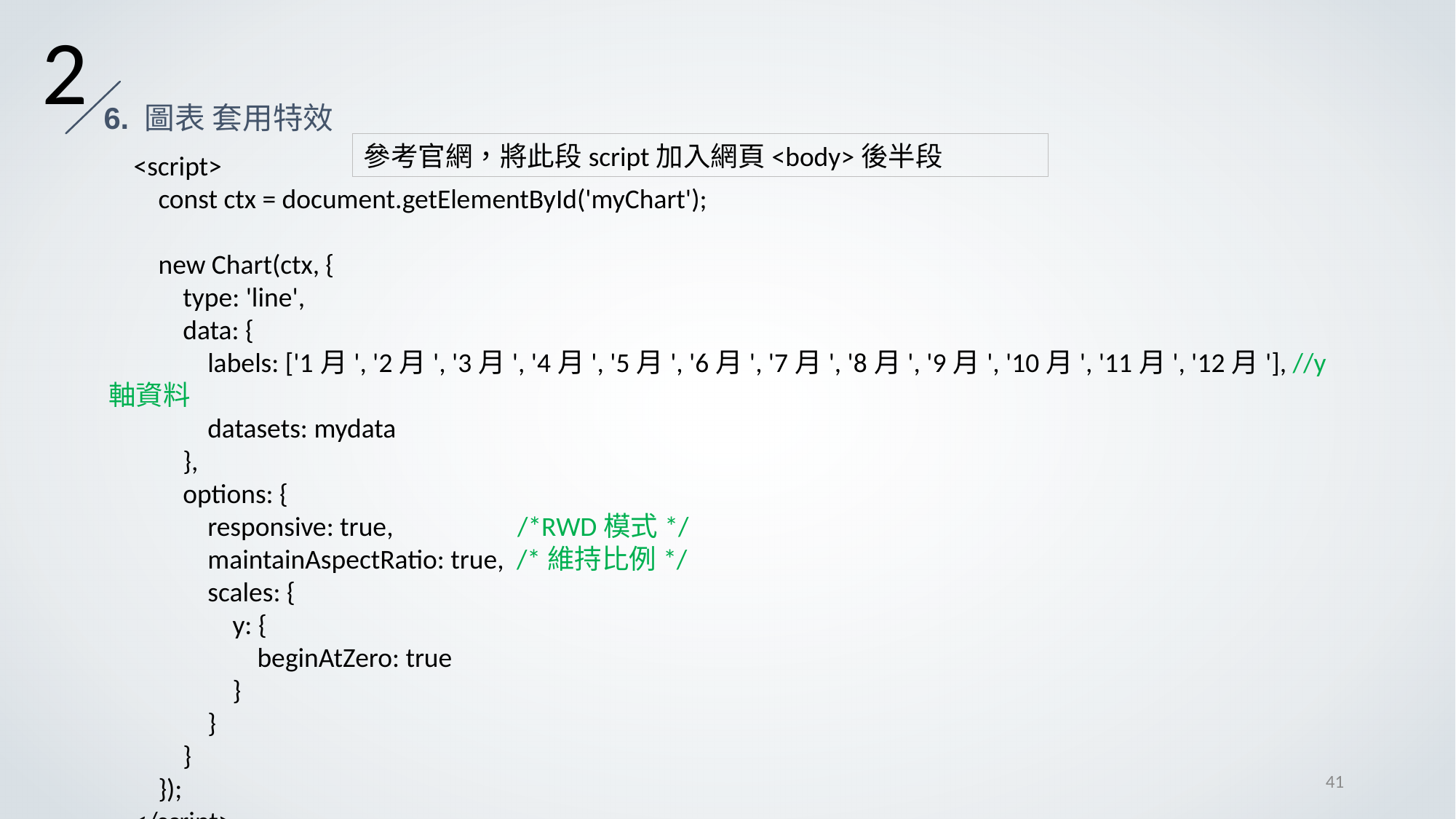

2
6. 圖表 套用特效
參考官網，將此段script加入網頁<body>後半段
    <script>
        const ctx = document.getElementById('myChart');

        new Chart(ctx, {
            type: 'line',
            data: {
                labels: ['1月', '2月', '3月', '4月', '5月', '6月', '7月', '8月', '9月', '10月', '11月', '12月'], //y軸資料
                datasets: mydata
            },
            options: {
                responsive: true,                    /*RWD模式*/
                maintainAspectRatio: true,  /*維持比例*/
                scales: {
                    y: {
                        beginAtZero: true
                    }
                }
            }
        });
    </script>
41